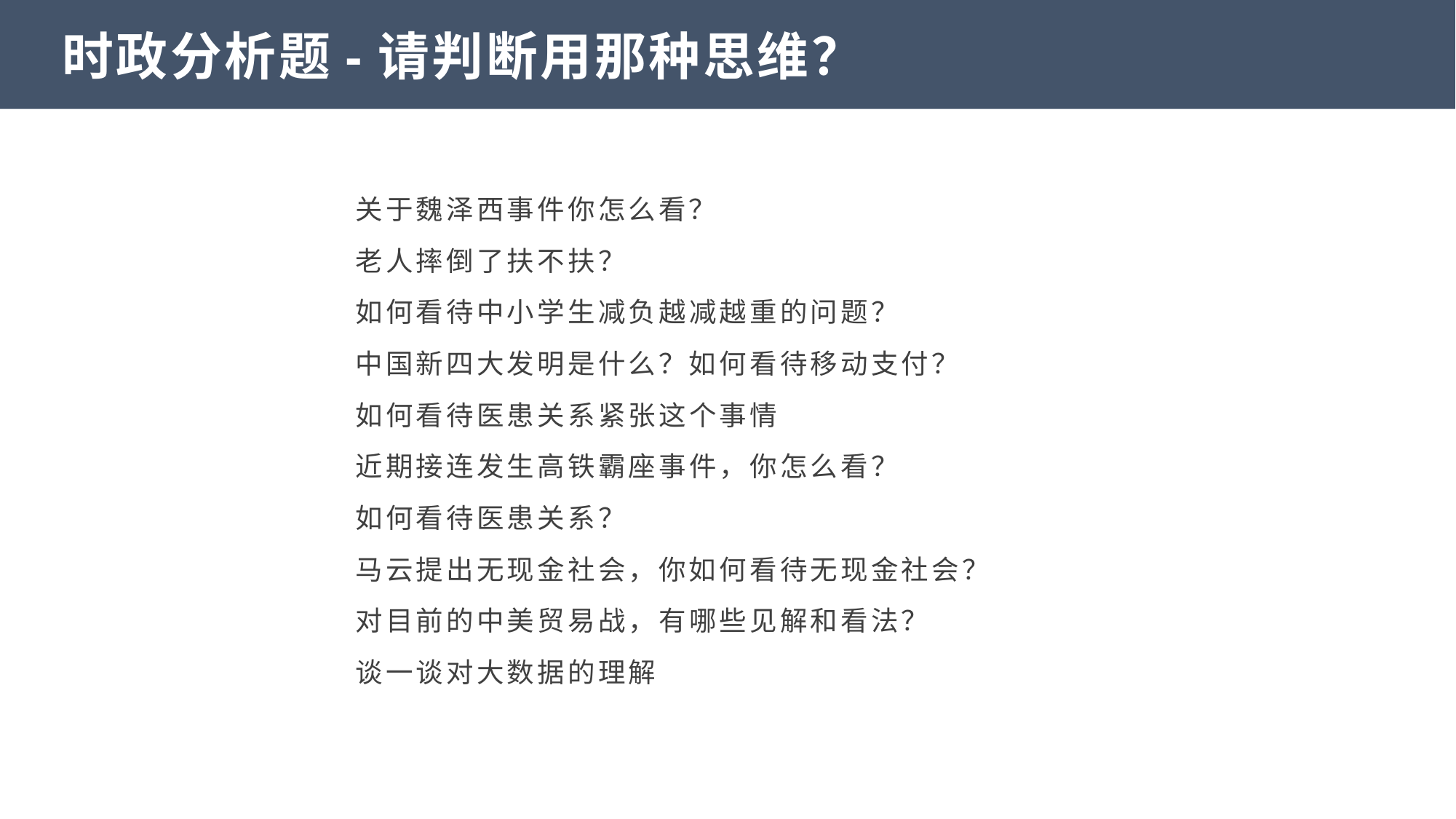

时政分析题-请判断用那种思维？
关于魏泽西事件你怎么看？
老人摔倒了扶不扶？
如何看待中小学生减负越减越重的问题？
中国新四大发明是什么？如何看待移动支付？
如何看待医患关系紧张这个事情
近期接连发生高铁霸座事件，你怎么看？
如何看待医患关系？
马云提出无现金社会，你如何看待无现金社会？
对目前的中美贸易战，有哪些见解和看法？
谈一谈对大数据的理解